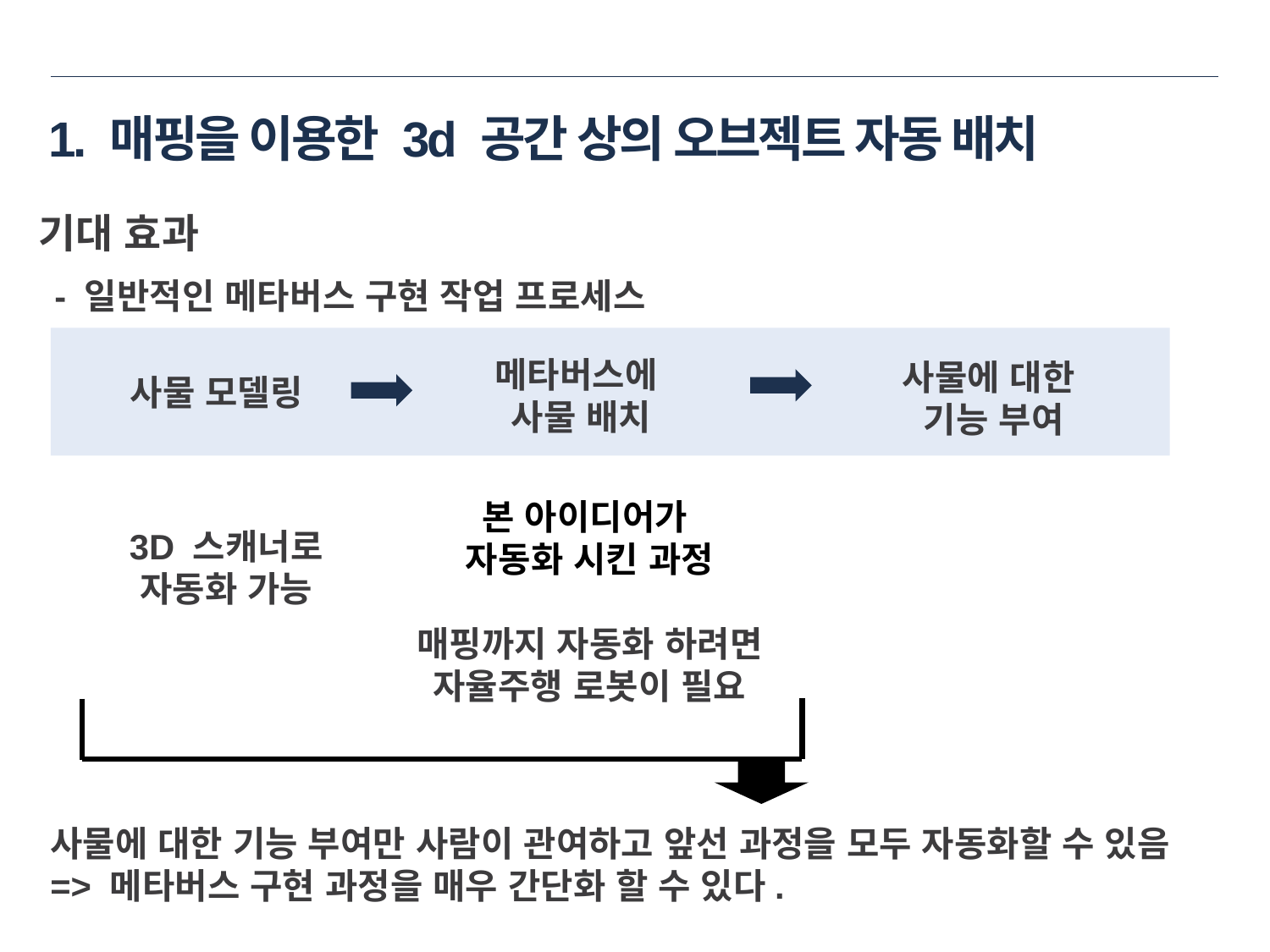

# 1. 매핑을 이용한 3d 공간 상의 오브젝트 자동 배치
기대 효과
- 일반적인 메타버스 구현 작업 프로세스

메타버스에
사물 배치
사물에 대한
기능 부여
사물 모델링

본 아이디어가
자동화 시킨 과정

매핑까지 자동화 하려면
자율주행 로봇이 필요
3D 스캐너로
자동화 가능

사물에 대한 기능 부여만 사람이 관여하고 앞선 과정을 모두 자동화할 수 있음
=> 메타버스 구현 과정을 매우 간단화 할 수 있다.